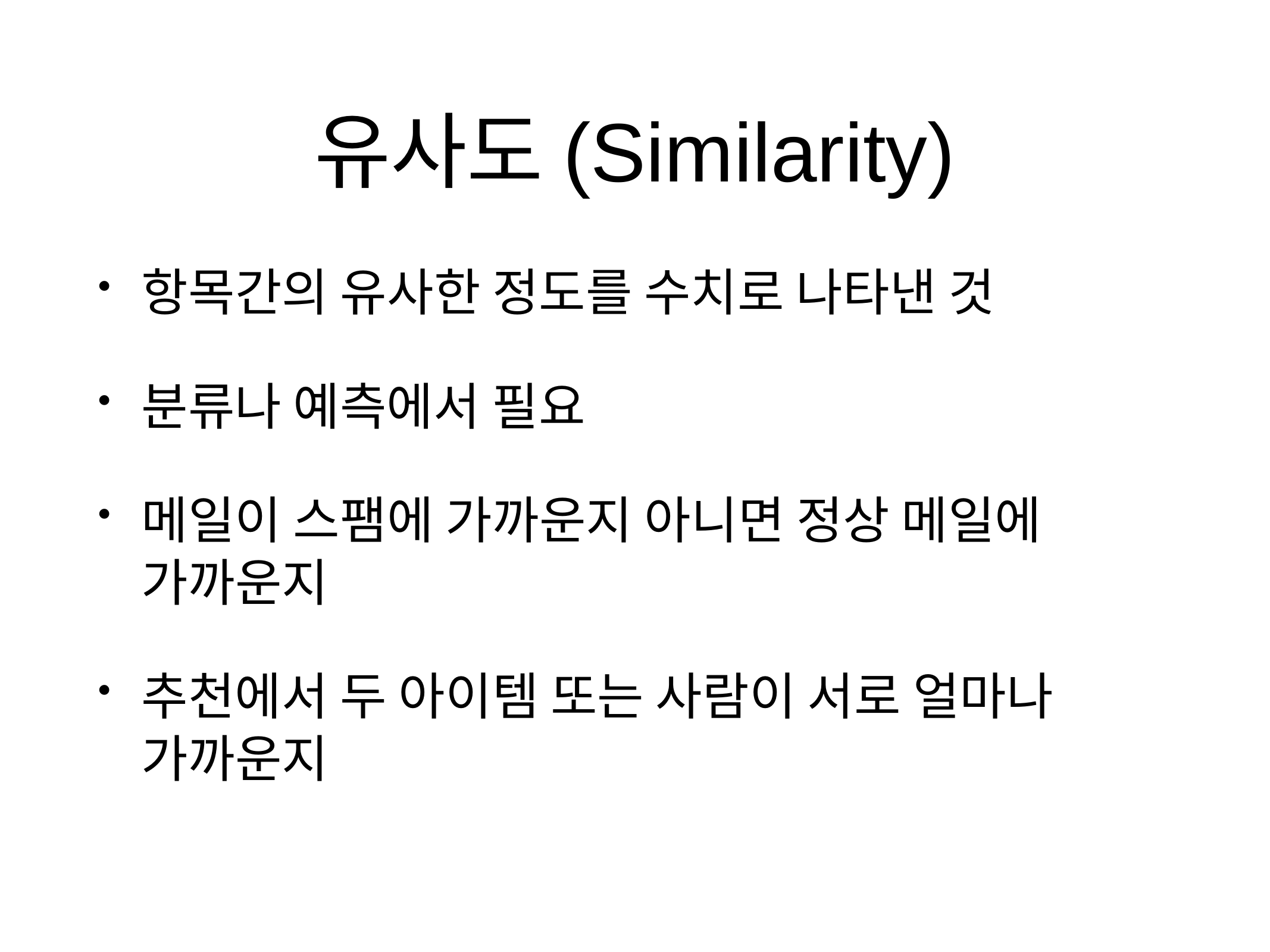

# 유사도(Similarity)
항목간의 유사한 정도를 수치로 나타낸 것
분류나 예측에서 필요
메일이 스팸에 가까운지 아니면 정상 메일에 가까운지
추천에서 두 아이템 또는 사람이 서로 얼마나 가까운지
151